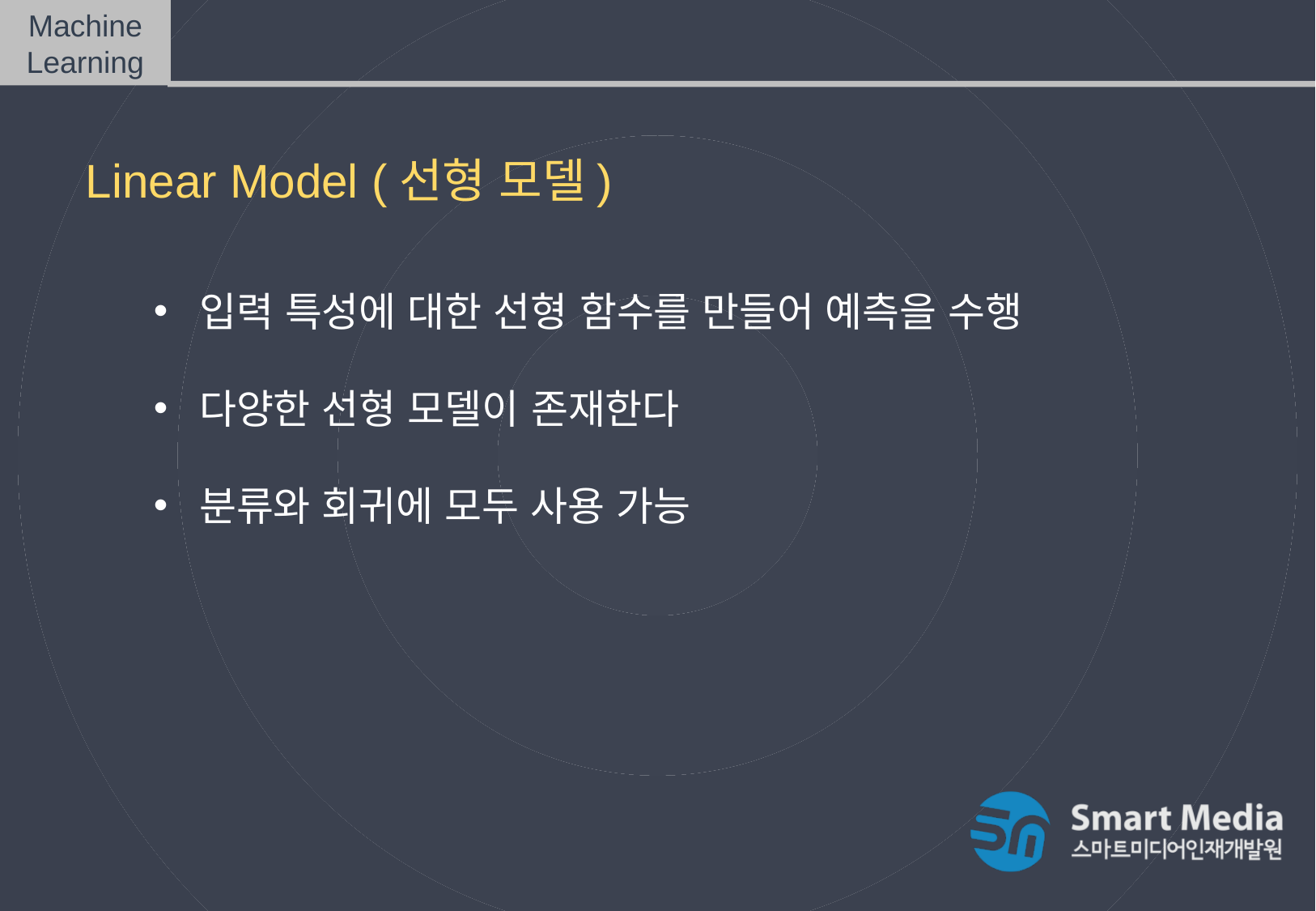

Machine Learning
Linear Model

Linear Model (선형 모델)
입력 특성에 대한 선형 함수를 만들어 예측을 수행

다양한 선형 모델이 존재한다

분류와 회귀에 모두 사용 가능